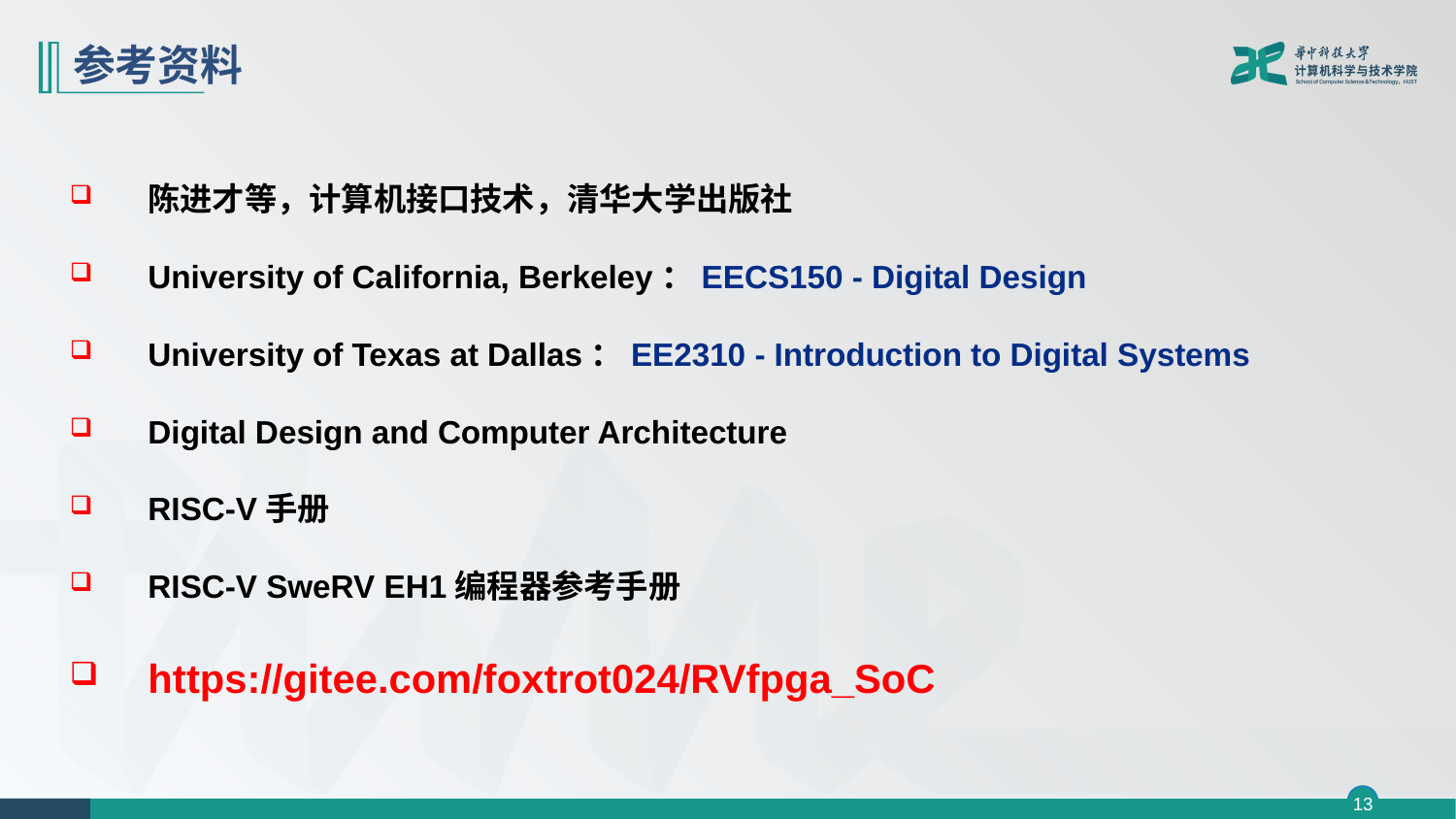

# 参考资料
陈进才等，计算机接口技术，清华大学出版社
University of California, Berkeley：EECS150 - Digital Design
University of Texas at Dallas：EE2310 - Introduction to Digital Systems
Digital Design and Computer Architecture
RISC-V手册
RISC-V SweRV EH1编程器参考手册
https://gitee.com/foxtrot024/RVfpga_SoC